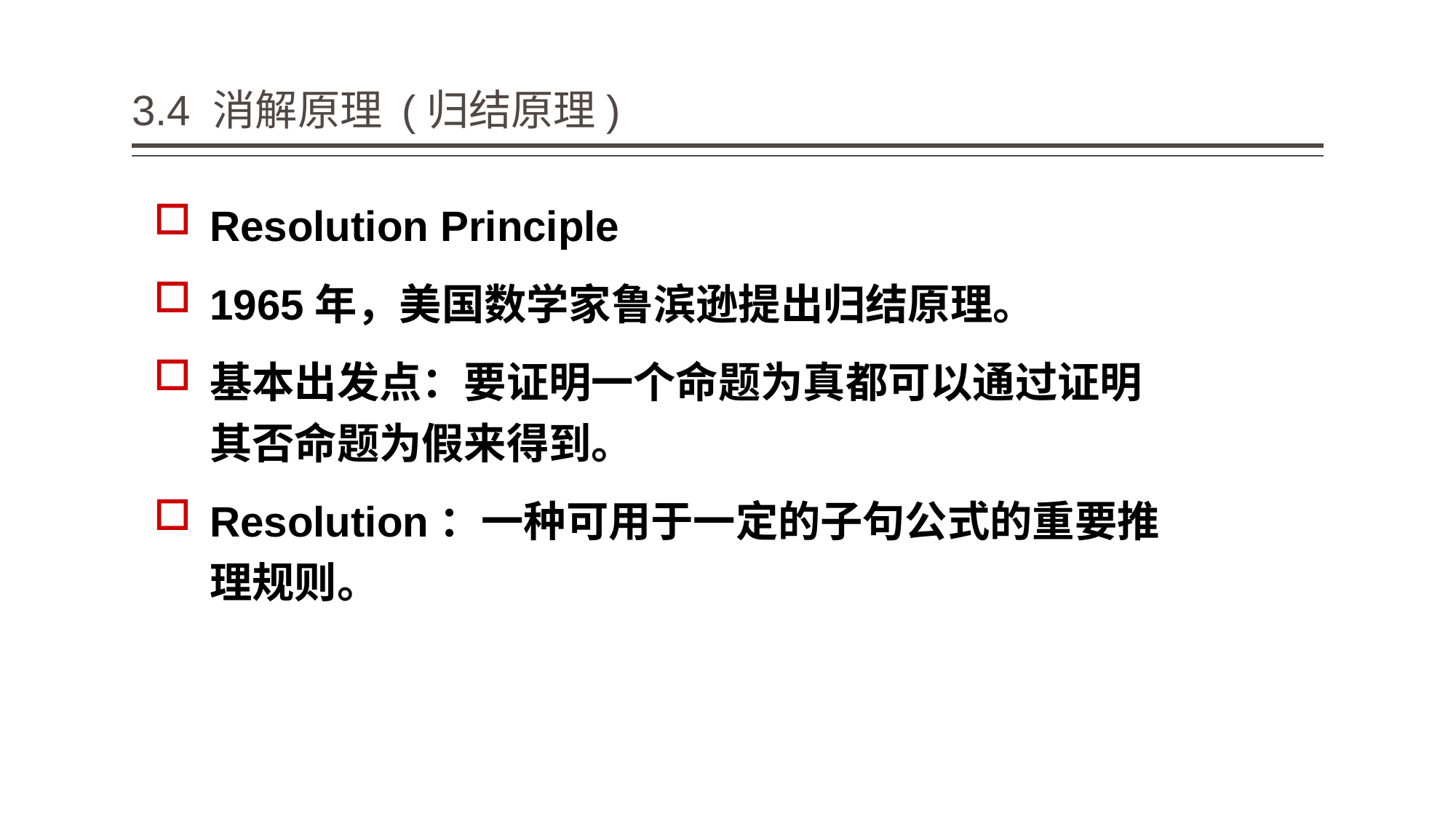

# 3.4 消解原理 (归结原理)
Resolution Principle
1965年，美国数学家鲁滨逊提出归结原理。
基本出发点：要证明一个命题为真都可以通过证明其否命题为假来得到。
Resolution：一种可用于一定的子句公式的重要推理规则。